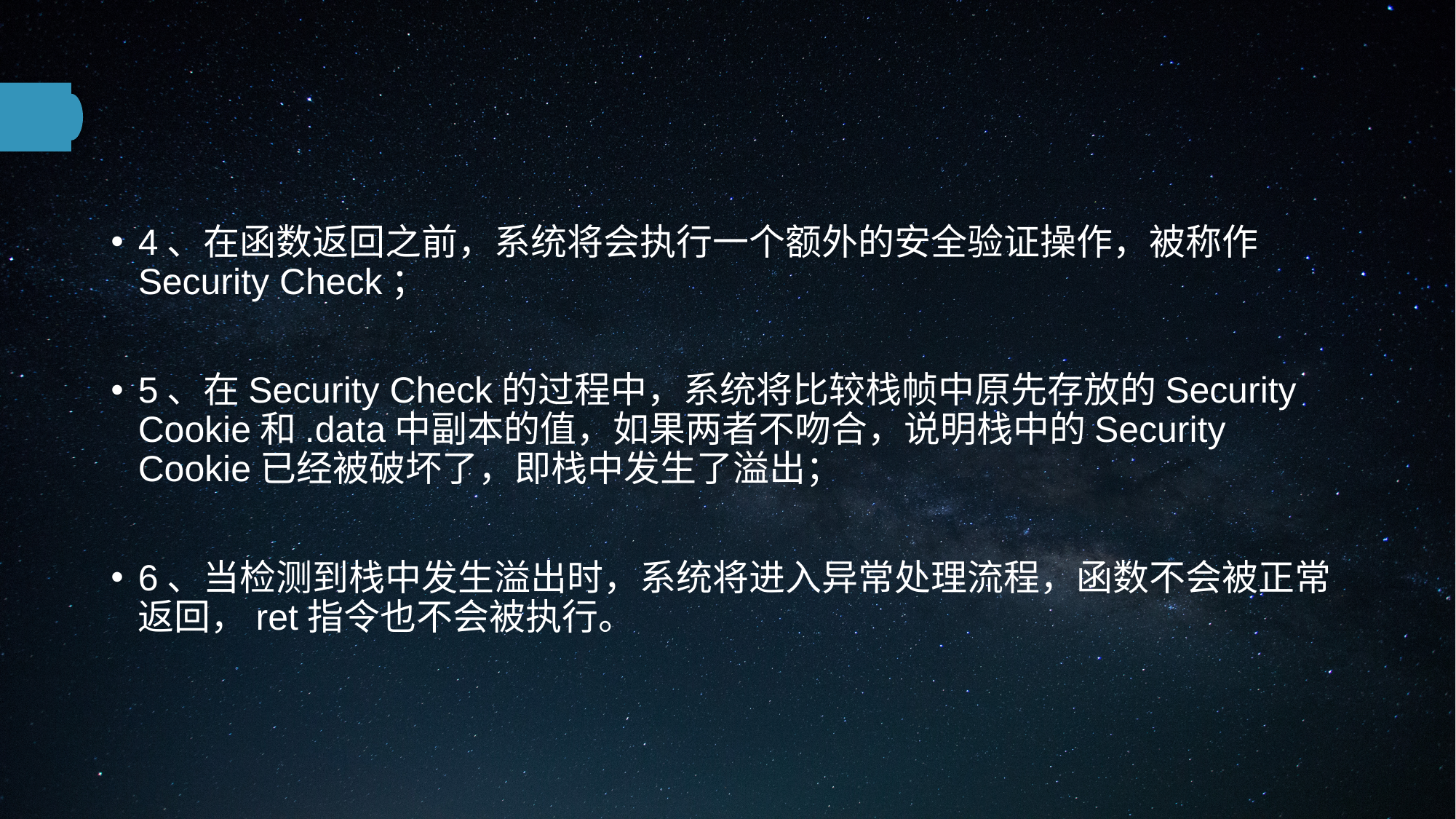

#
4、在函数返回之前，系统将会执行一个额外的安全验证操作，被称作Security Check；

5、在Security Check的过程中，系统将比较栈帧中原先存放的Security Cookie和.data中副本的值，如果两者不吻合，说明栈中的Security Cookie已经被破坏了，即栈中发生了溢出；

6、当检测到栈中发生溢出时，系统将进入异常处理流程，函数不会被正常返回，ret指令也不会被执行。